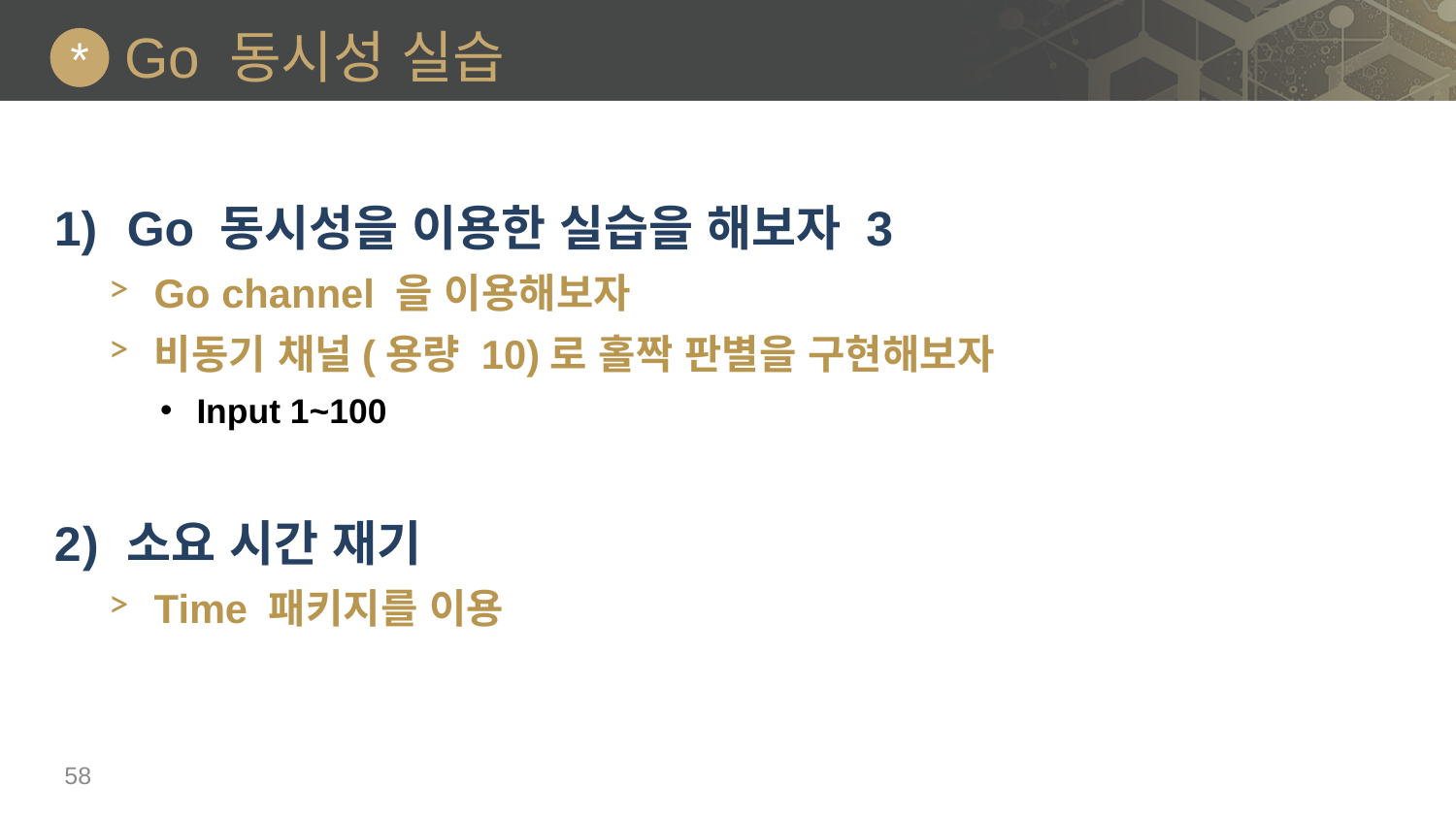

# Go 동시성 실습
*
Go 동시성을 이용한 실습을 해보자 3
Go channel 을 이용해보자
비동기 채널(용량 10)로 홀짝 판별을 구현해보자
Input 1~100

소요 시간 재기
Time 패키지를 이용

58